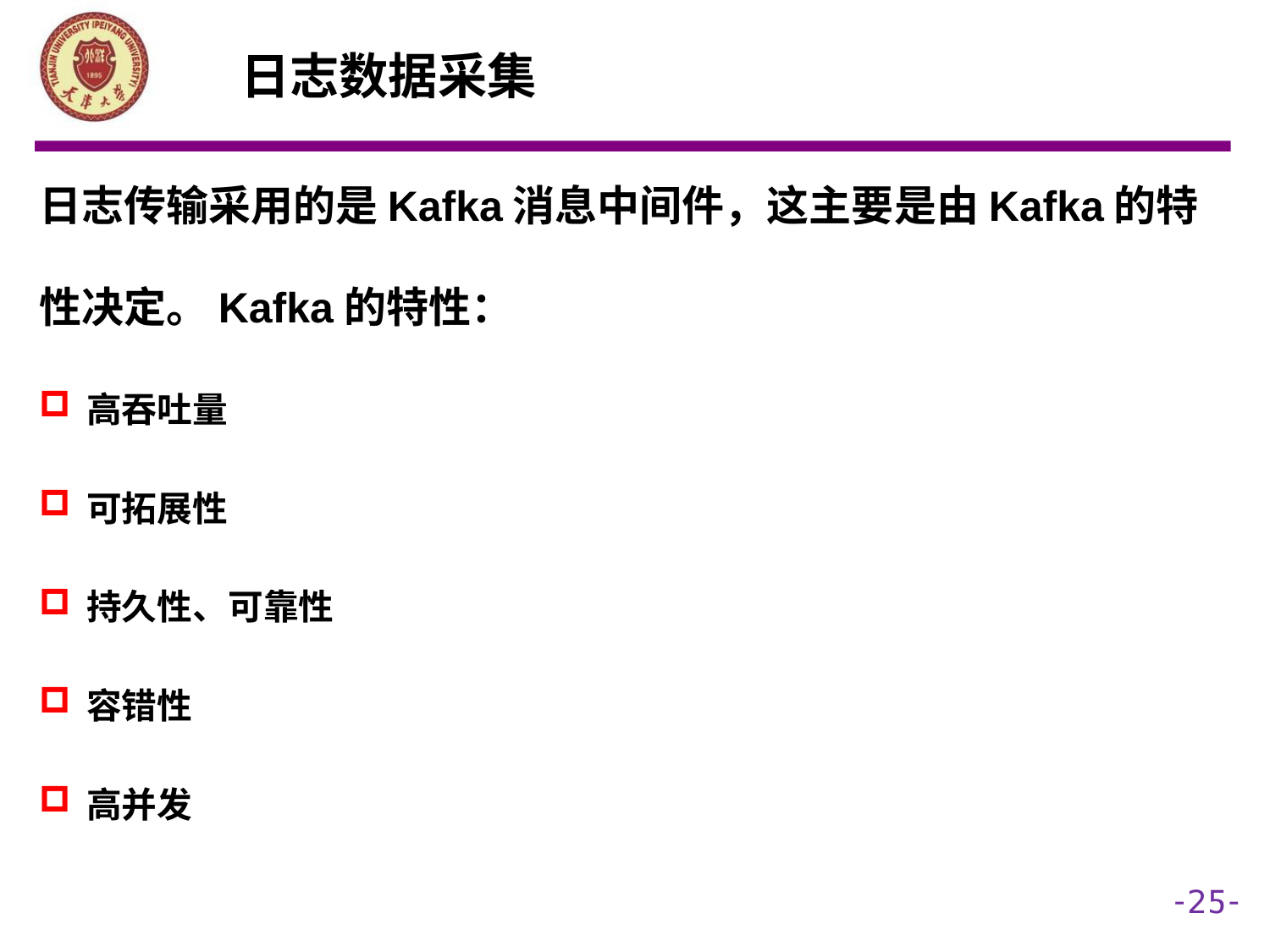

日志数据采集

日志传输采用的是Kafka消息中间件，这主要是由Kafka的特性决定。Kafka的特性：
高吞吐量
可拓展性
持久性、可靠性
容错性
高并发